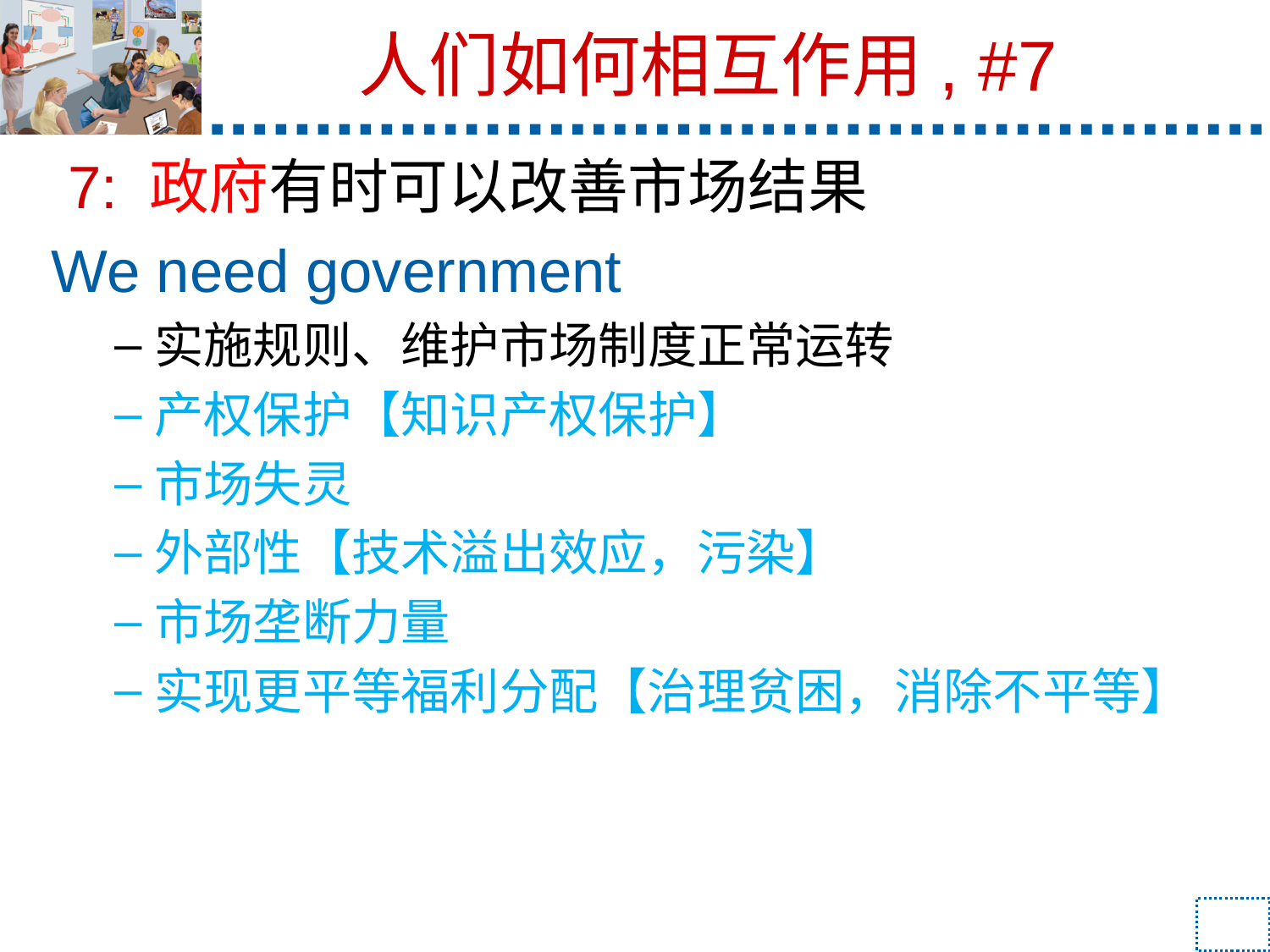

# 人们如何相互作用, #7
 7: 政府有时可以改善市场结果
We need government
实施规则、维护市场制度正常运转
产权保护【知识产权保护】
市场失灵
外部性【技术溢出效应，污染】
市场垄断力量
实现更平等福利分配【治理贫困，消除不平等】

40